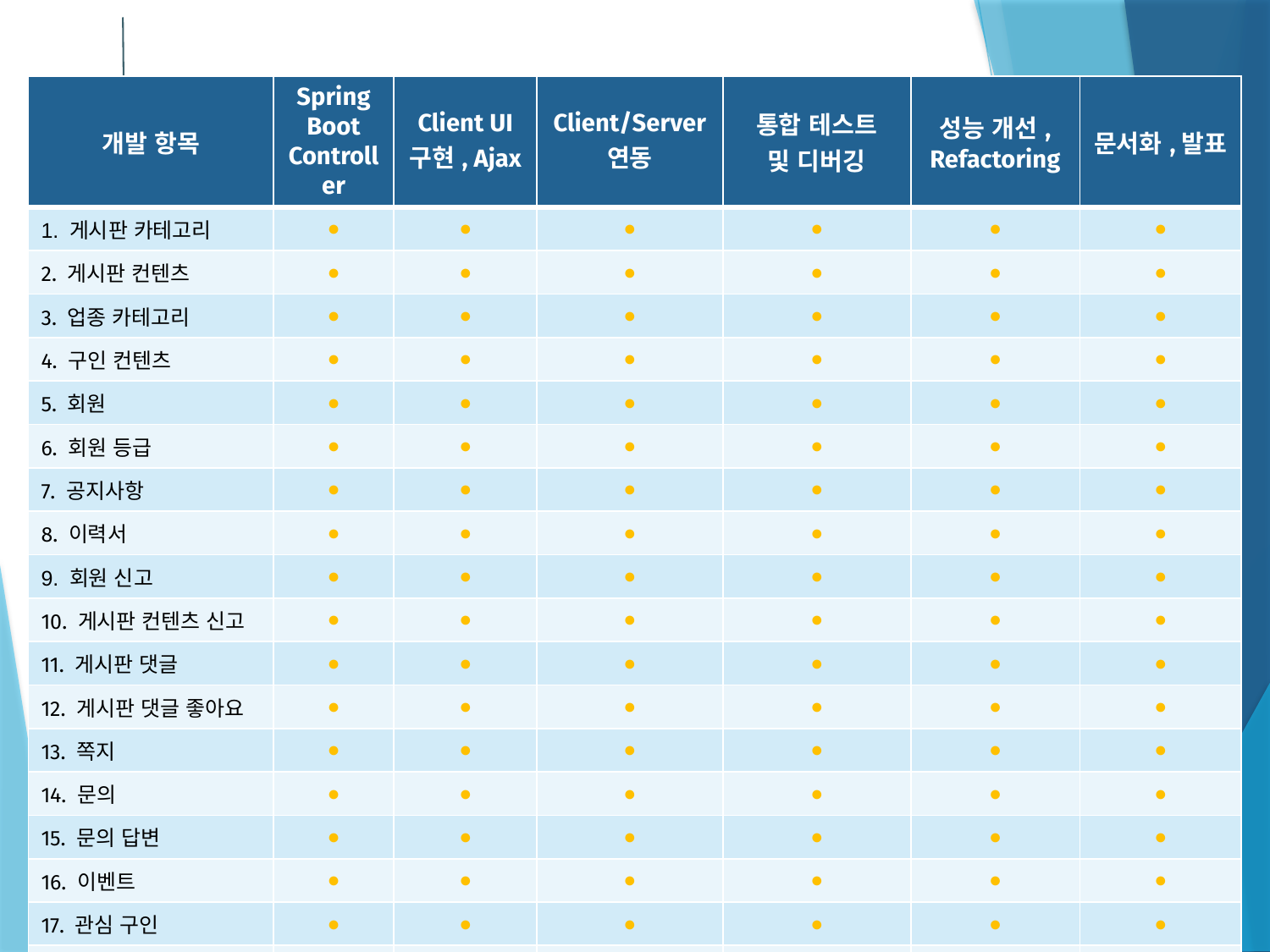

| 개발 항목 | Spring Boot Controller | Client UI 구현, Ajax | Client/Server 연동 | 통합 테스트 및 디버깅 | 성능 개선, Refactoring | 문서화,발표 |
| --- | --- | --- | --- | --- | --- | --- |
| 1. 게시판 카테고리 | ● | ● | ● | ● | ● | ● |
| 2. 게시판 컨텐츠 | ● | ● | ● | ● | ● | ● |
| 3. 업종 카테고리 | ● | ● | ● | ● | ● | ● |
| 4. 구인 컨텐츠 | ● | ● | ● | ● | ● | ● |
| 5. 회원 | ● | ● | ● | ● | ● | ● |
| 6. 회원 등급 | ● | ● | ● | ● | ● | ● |
| 7. 공지사항 | ● | ● | ● | ● | ● | ● |
| 8. 이력서 | ● | ● | ● | ● | ● | ● |
| 9. 회원 신고 | ● | ● | ● | ● | ● | ● |
| 10. 게시판 컨텐츠 신고 | ● | ● | ● | ● | ● | ● |
| 11. 게시판 댓글 | ● | ● | ● | ● | ● | ● |
| 12. 게시판 댓글 좋아요 | ● | ● | ● | ● | ● | ● |
| 13. 쪽지 | ● | ● | ● | ● | ● | ● |
| 14. 문의 | ● | ● | ● | ● | ● | ● |
| 15. 문의 답변 | ● | ● | ● | ● | ● | ● |
| 16. 이벤트 | ● | ● | ● | ● | ● | ● |
| 17. 관심 구인 | ● | ● | ● | ● | ● | ● |
| 18. 추천 시스템 | ● | ● | ● | ● | ● | ● |